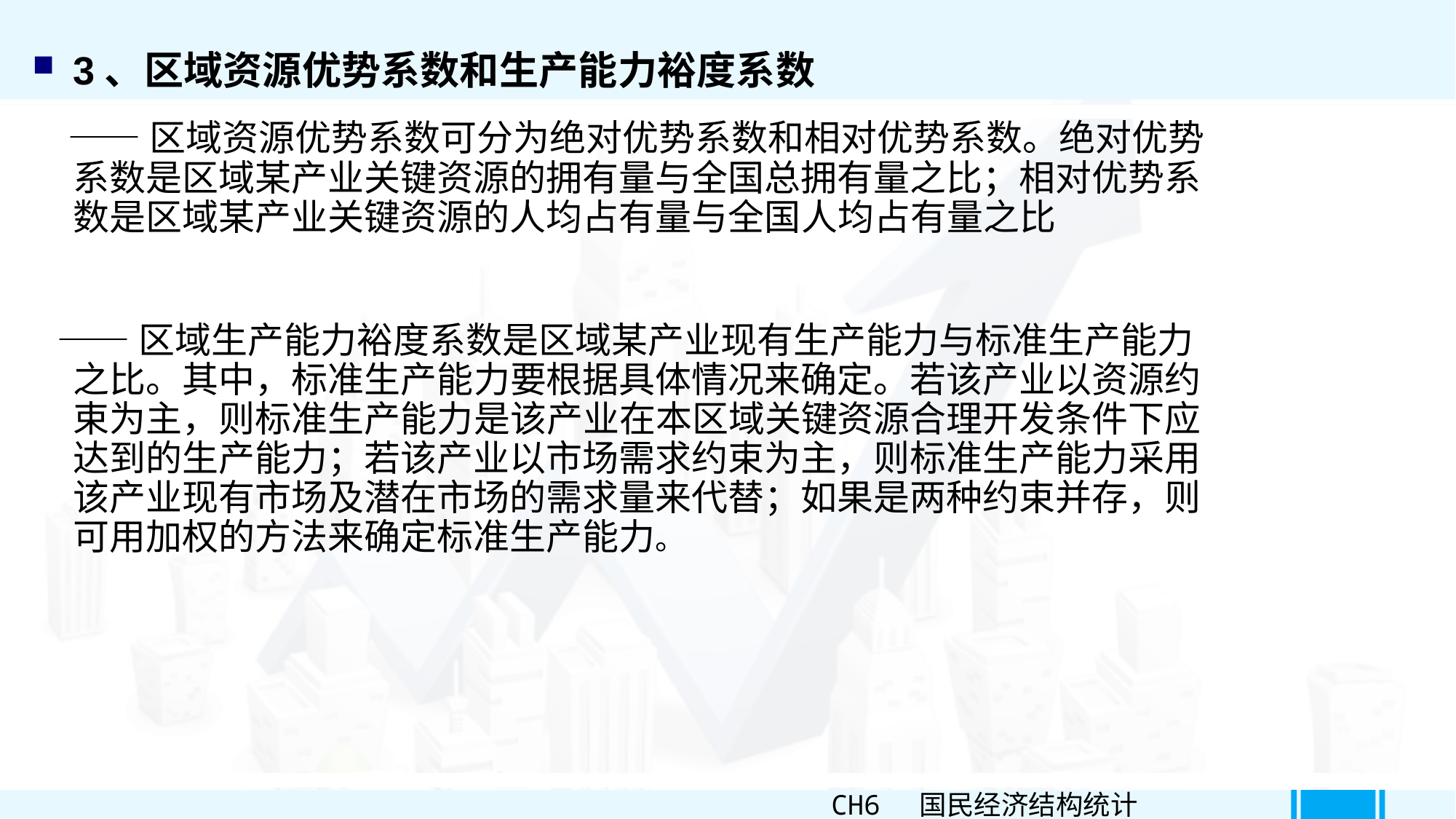

3、区域资源优势系数和生产能力裕度系数
    ——区域资源优势系数可分为绝对优势系数和相对优势系数。绝对优势系数是区域某产业关键资源的拥有量与全国总拥有量之比；相对优势系数是区域某产业关键资源的人均占有量与全国人均占有量之比

   ——区域生产能力裕度系数是区域某产业现有生产能力与标准生产能力之比。其中，标准生产能力要根据具体情况来确定。若该产业以资源约束为主，则标准生产能力是该产业在本区域关键资源合理开发条件下应达到的生产能力；若该产业以市场需求约束为主，则标准生产能力采用该产业现有市场及潜在市场的需求量来代替；如果是两种约束并存，则可用加权的方法来确定标准生产能力。
CH6  国民经济结构统计
50